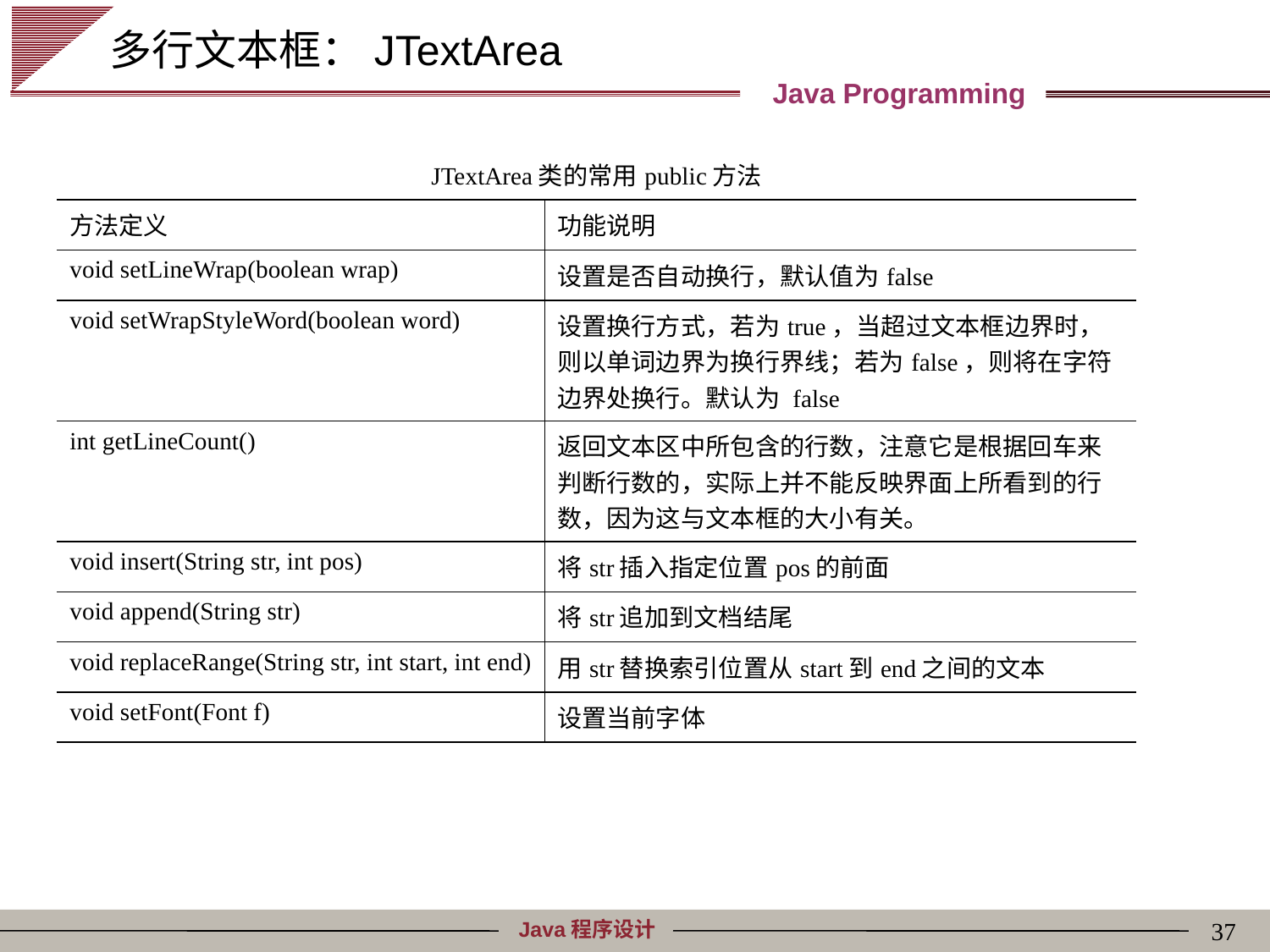

# 多行文本框：JTextArea
| JTextArea类的常用public方法 |  |
| --- | --- |
| 方法定义 | 功能说明 |
| void setLineWrap(boolean wrap) | 设置是否自动换行，默认值为false |
| void setWrapStyleWord(boolean word) | 设置换行方式，若为true，当超过文本框边界时，则以单词边界为换行界线；若为false，则将在字符边界处换行。默认为 false |
| int getLineCount() | 返回文本区中所包含的行数，注意它是根据回车来判断行数的，实际上并不能反映界面上所看到的行数，因为这与文本框的大小有关。 |
| void insert(String str, int pos) | 将str插入指定位置pos的前面 |
| void append(String str) | 将str追加到文档结尾 |
| void replaceRange(String str, int start, int end) | 用str替换索引位置从start到end之间的文本 |
| void setFont(Font f) | 设置当前字体 |